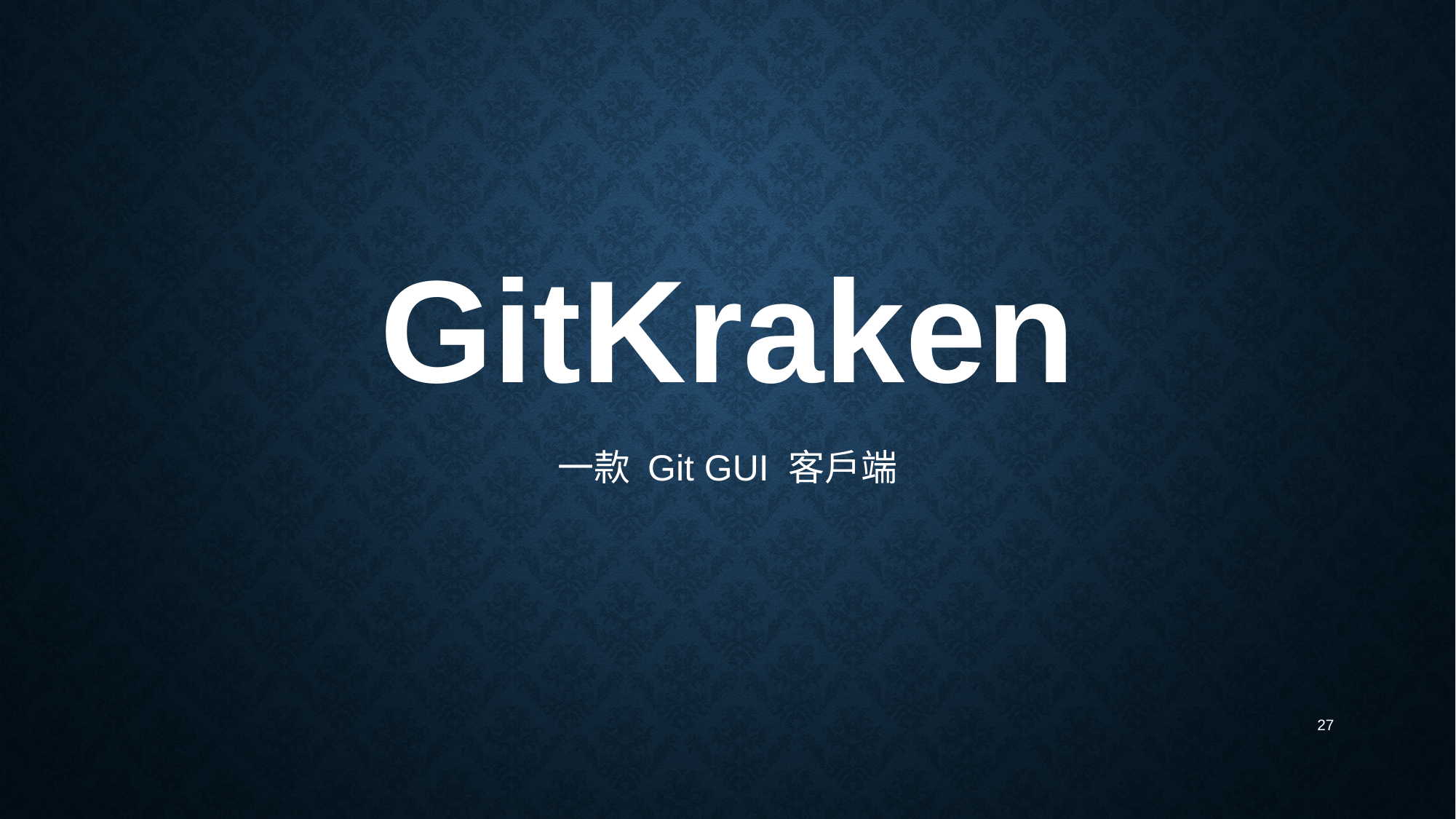

# GitKraken
一款 Git GUI 客戶端
27